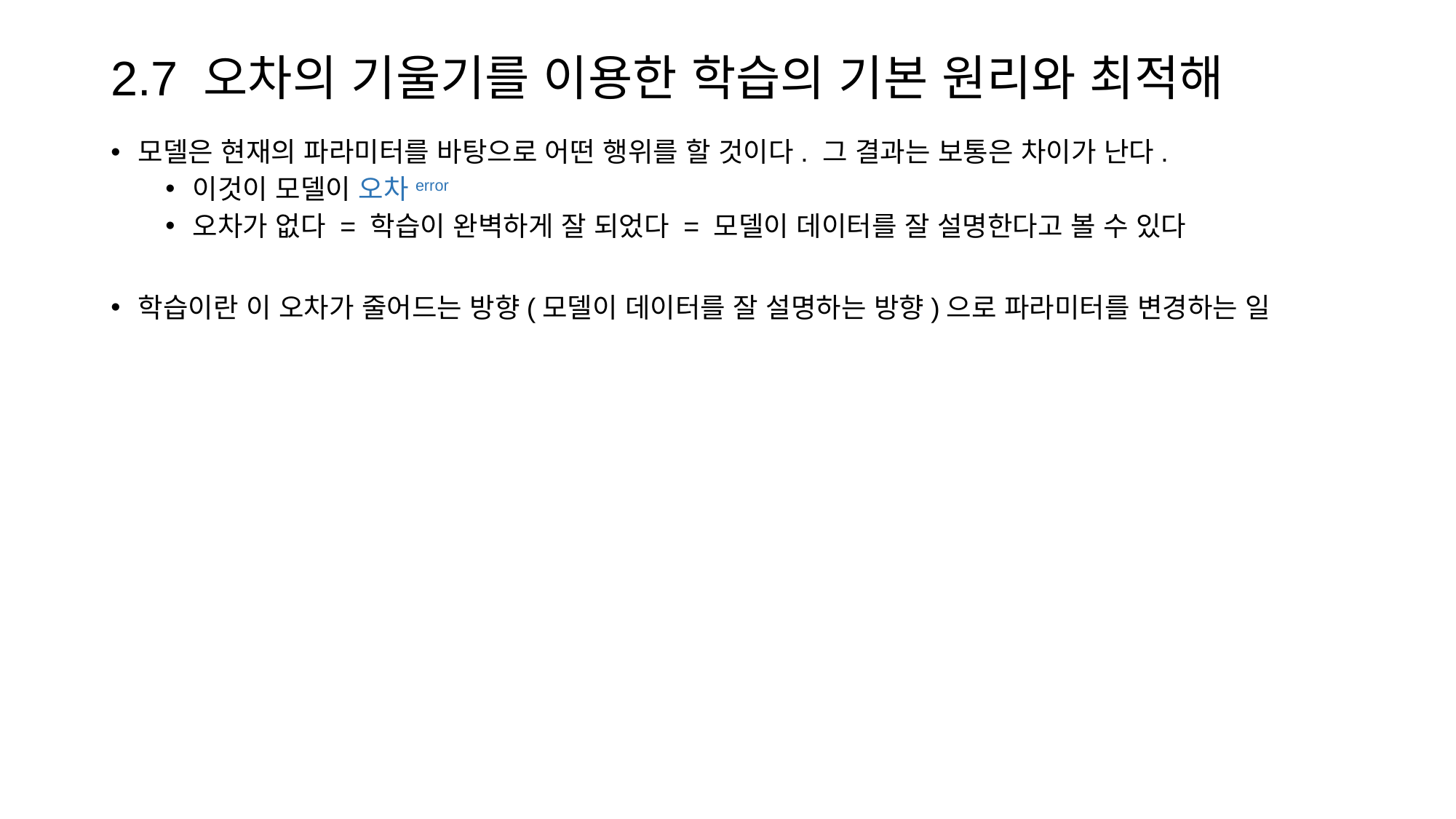

# 2.7 오차의 기울기를 이용한 학습의 기본 원리와 최적해
모델은 현재의 파라미터를 바탕으로 어떤 행위를 할 것이다. 그 결과는 보통은 차이가 난다.
이것이 모델이 오차error
오차가 없다 = 학습이 완벽하게 잘 되었다 = 모델이 데이터를 잘 설명한다고 볼 수 있다

학습이란 이 오차가 줄어드는 방향(모델이 데이터를 잘 설명하는 방향)으로 파라미터를 변경하는 일